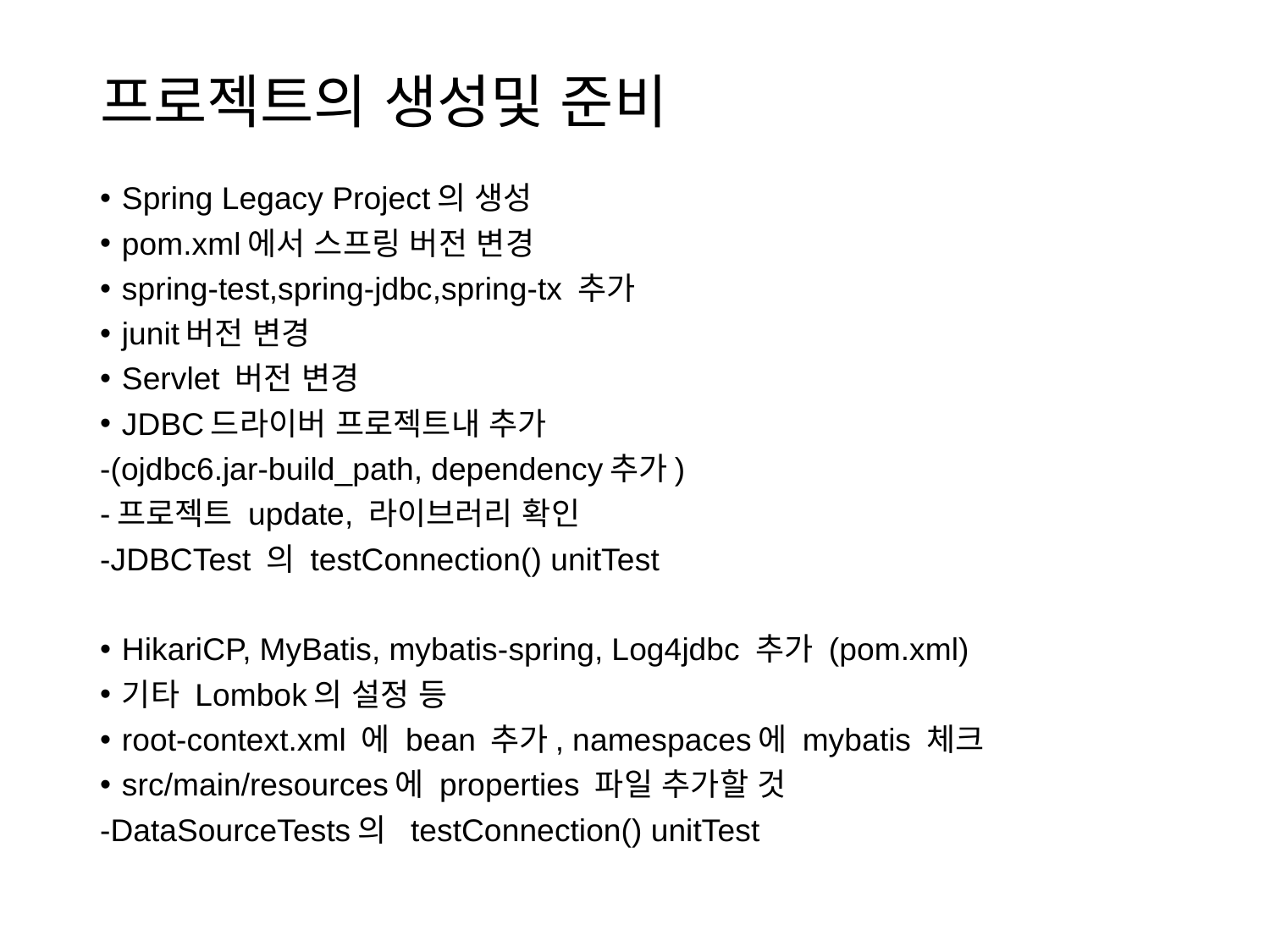

# 프로젝트의 생성및 준비
Spring Legacy Project의 생성
pom.xml에서 스프링 버전 변경
spring-test,spring-jdbc,spring-tx 추가
junit버전 변경
Servlet 버전 변경
JDBC드라이버 프로젝트내 추가
-(ojdbc6.jar-build_path, dependency추가)
-프로젝트 update, 라이브러리 확인
-JDBCTest 의 testConnection() unitTest

HikariCP, MyBatis, mybatis-spring, Log4jdbc 추가 (pom.xml)
기타 Lombok의 설정 등
root-context.xml 에 bean 추가, namespaces에 mybatis 체크
src/main/resources에 properties 파일 추가할 것
-DataSourceTests의  testConnection() unitTest